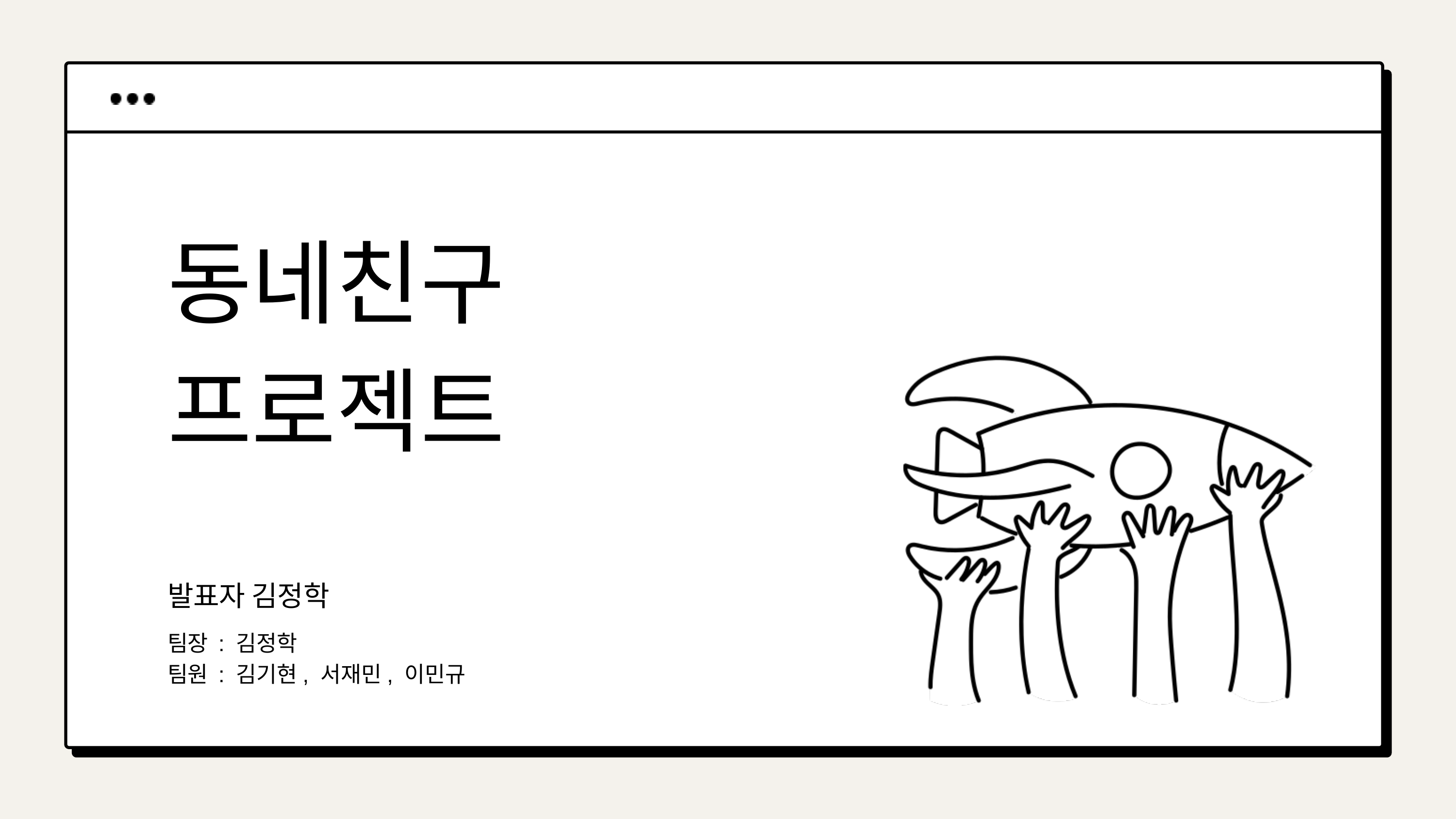

동네친구
프로젝트

발표자 김정학
팀장 : 김정학
팀원 : 김기현, 서재민, 이민규